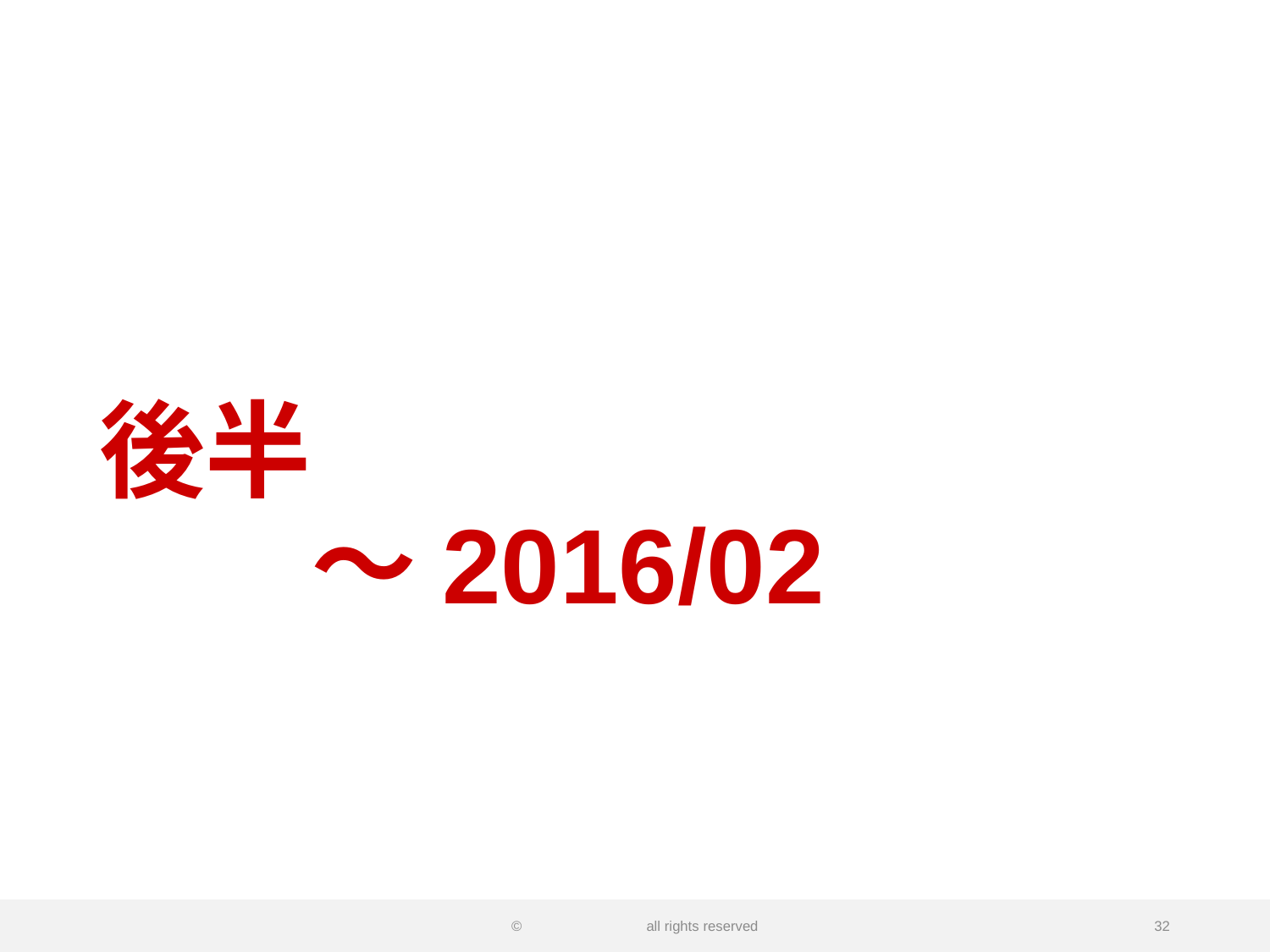

# 後半 　　〜2016/02
©                         　 all rights reserved
32